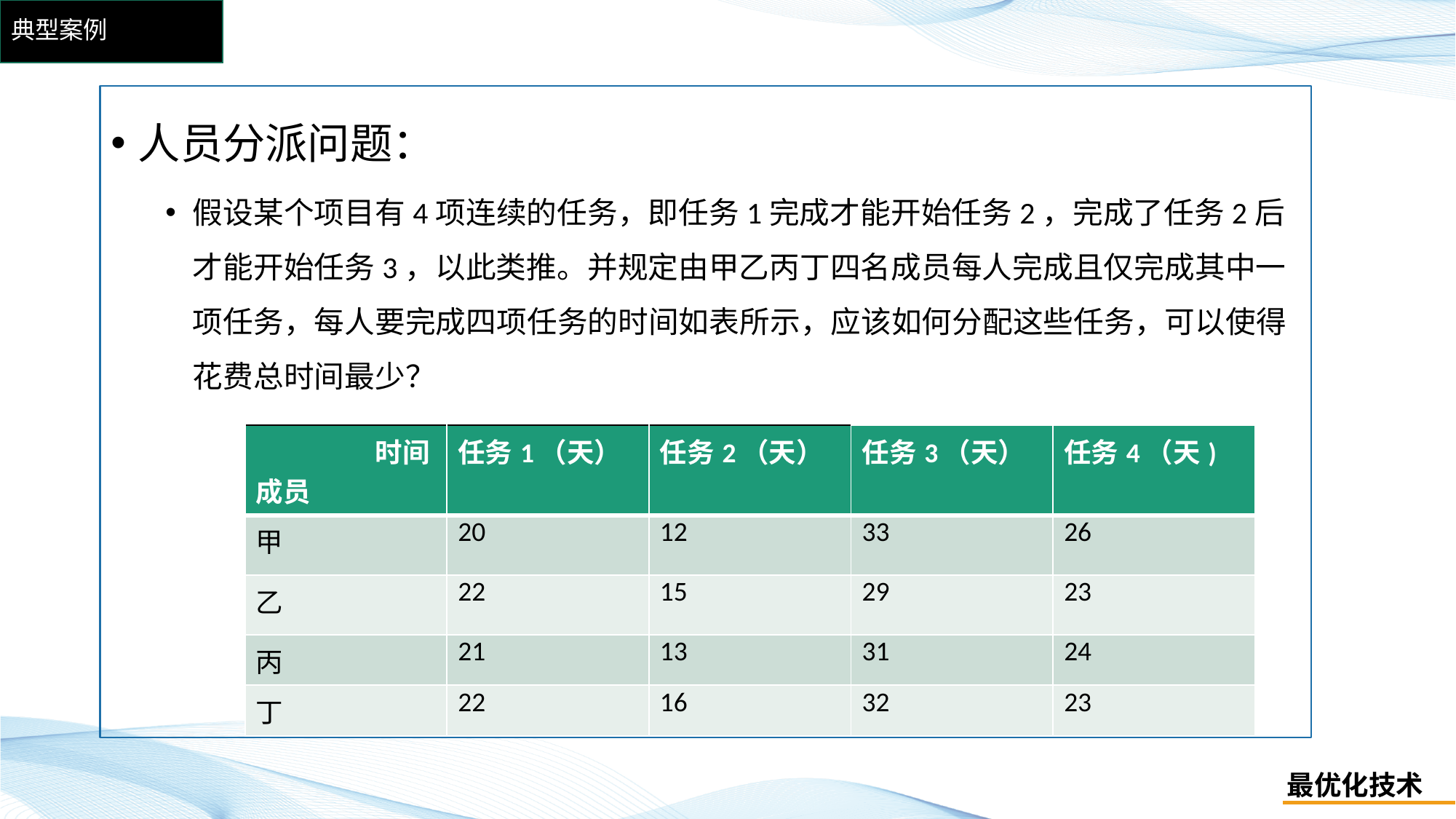

# 典型案例
人员分派问题：
假设某个项目有4项连续的任务，即任务1完成才能开始任务2，完成了任务2后才能开始任务3，以此类推。并规定由甲乙丙丁四名成员每人完成且仅完成其中一项任务，每人要完成四项任务的时间如表所示，应该如何分配这些任务，可以使得花费总时间最少？

| 时间 成员 | 任务1（天） | 任务2（天） | 任务3（天） | 任务4（天) |
| --- | --- | --- | --- | --- |
| 甲 | 20 | 12 | 33 | 26 |
| 乙 | 22 | 15 | 29 | 23 |
| 丙 | 21 | 13 | 31 | 24 |
| 丁 | 22 | 16 | 32 | 23 |